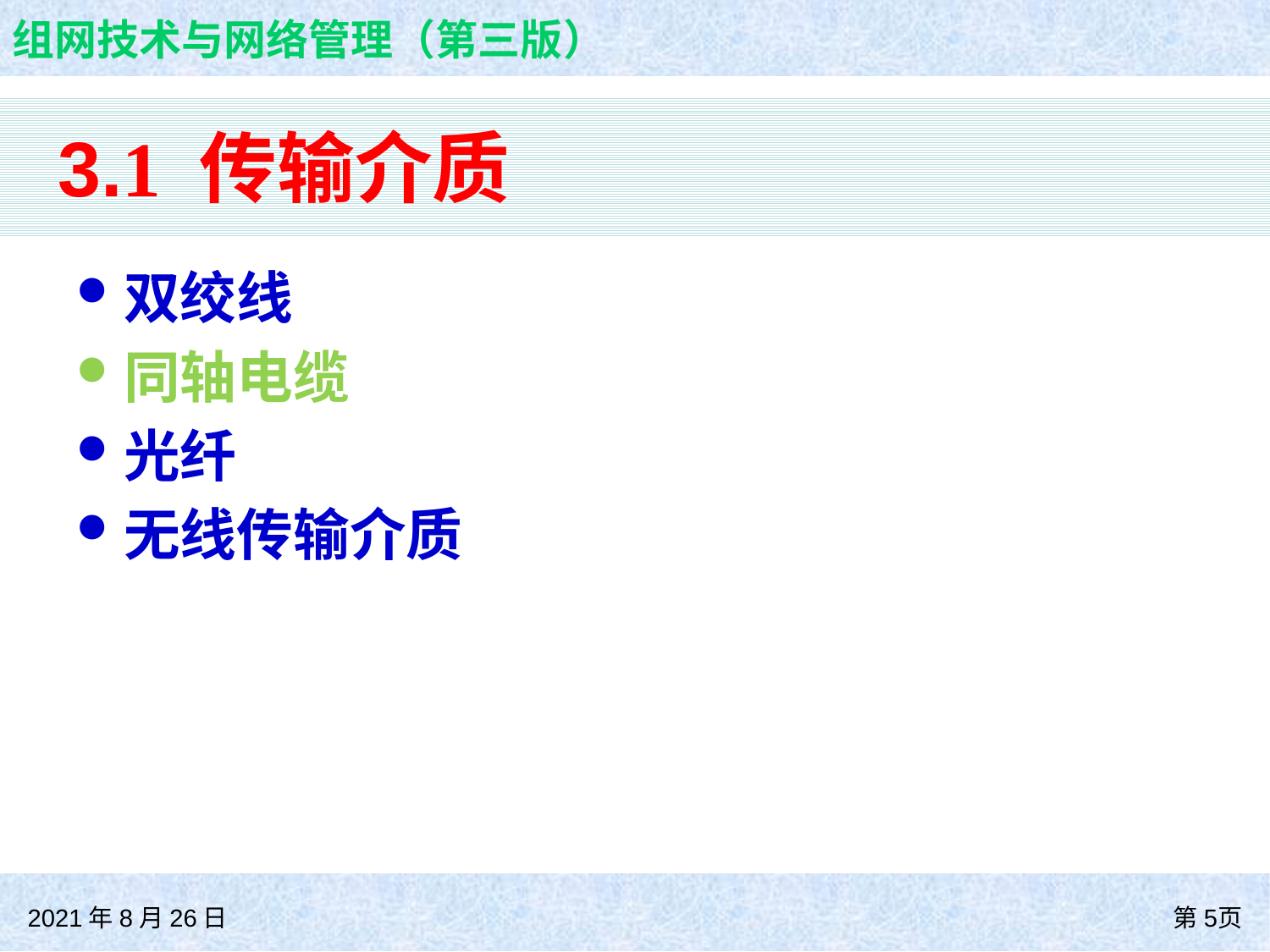

# 3.1 传输介质
双绞线
同轴电缆
光纤
无线传输介质
2021年8月26日
第5页